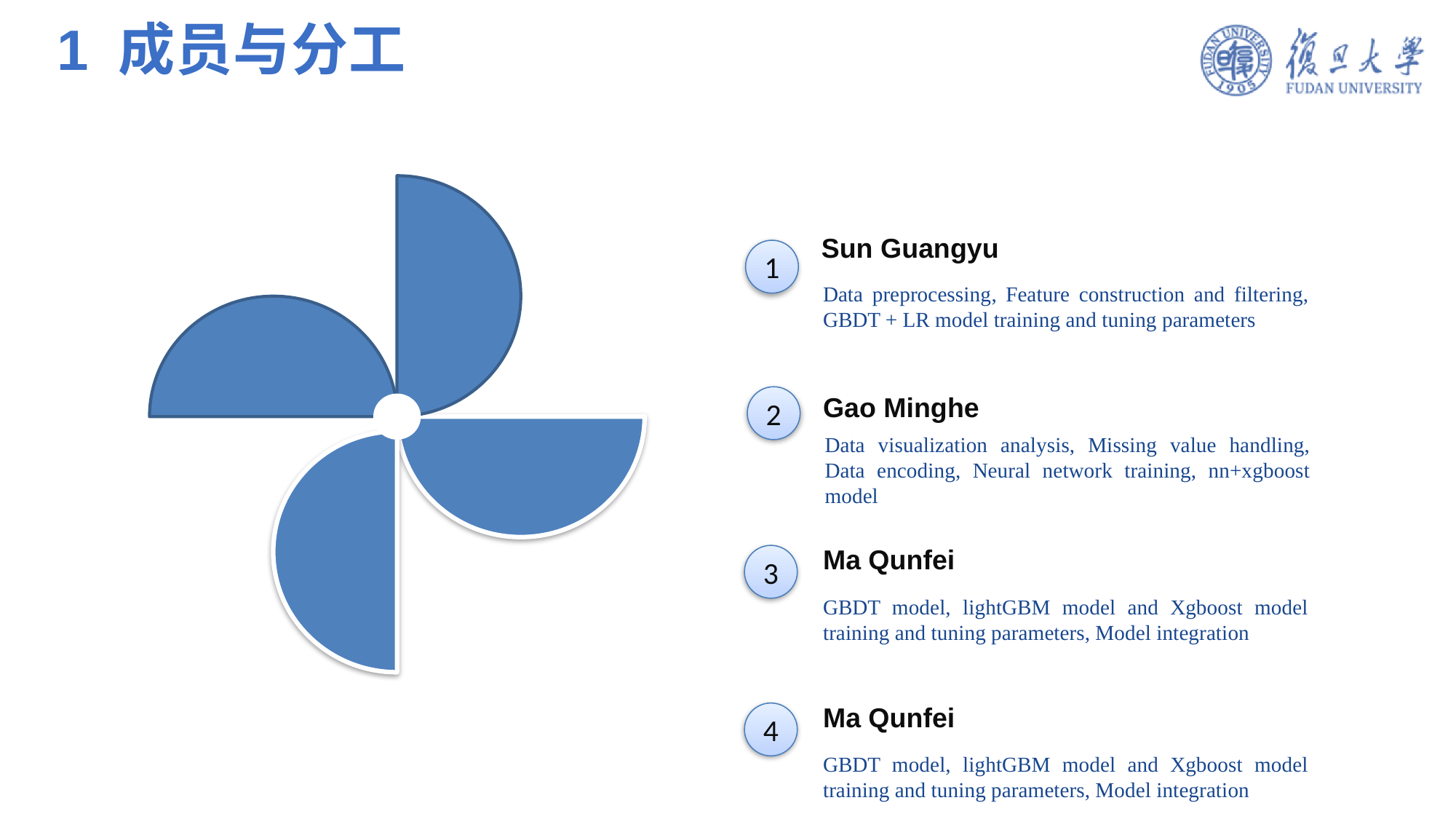

# 1 成员与分工

Sun Guangyu
1
Data preprocessing, Feature construction and filtering, GBDT + LR model training and tuning parameters

Gao Minghe
2

Data visualization analysis, Missing value handling, Data encoding, Neural network training, nn+xgboost model

Ma Qunfei
3
GBDT model, lightGBM model and Xgboost model training and tuning parameters, Model integration
Ma Qunfei
4
GBDT model, lightGBM model and Xgboost model training and tuning parameters, Model integration